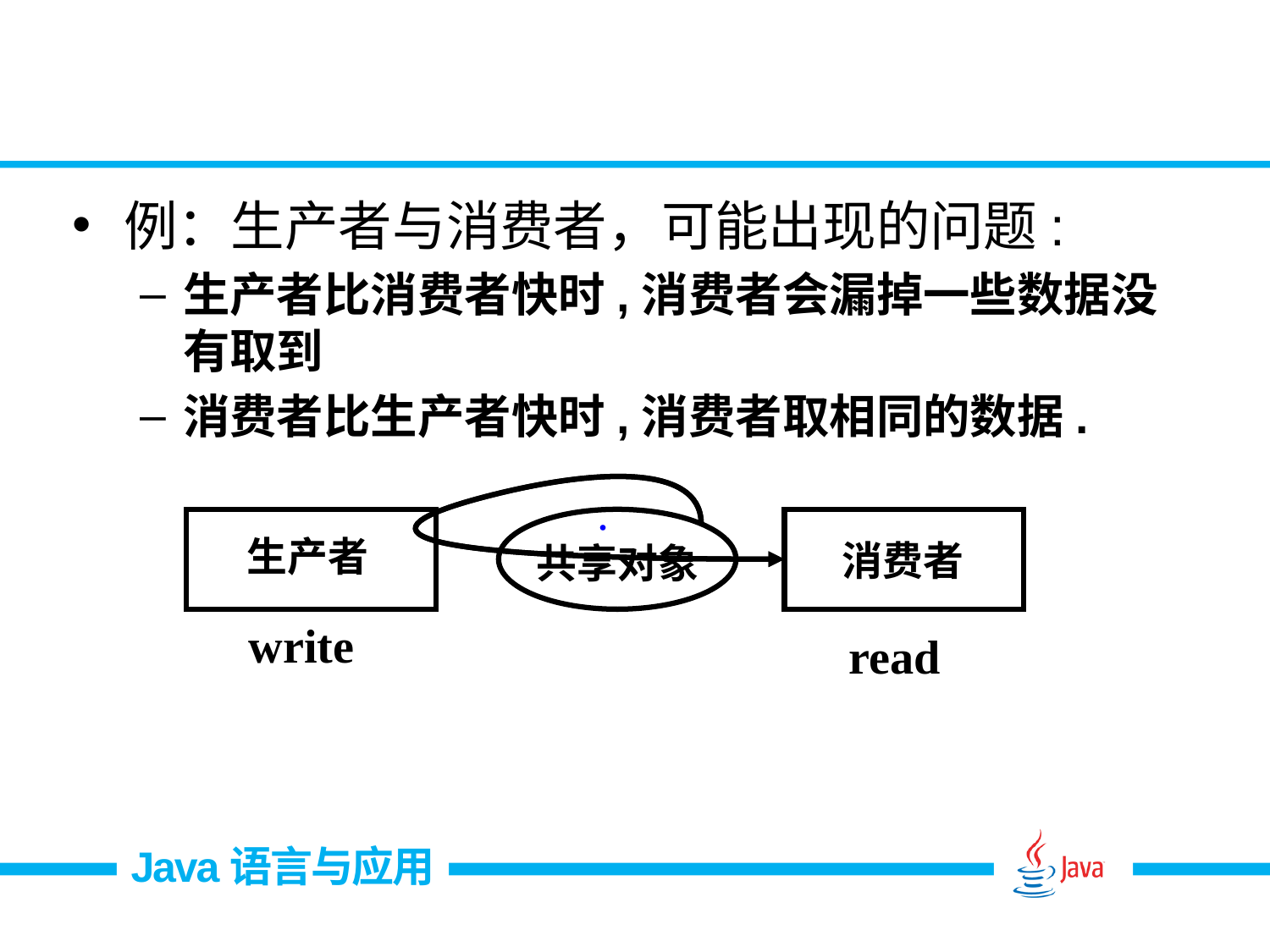

#
例：生产者与消费者，可能出现的问题:
生产者比消费者快时,消费者会漏掉一些数据没有取到
消费者比生产者快时,消费者取相同的数据.

.

生产者
消费者
共享对象
write
.
read